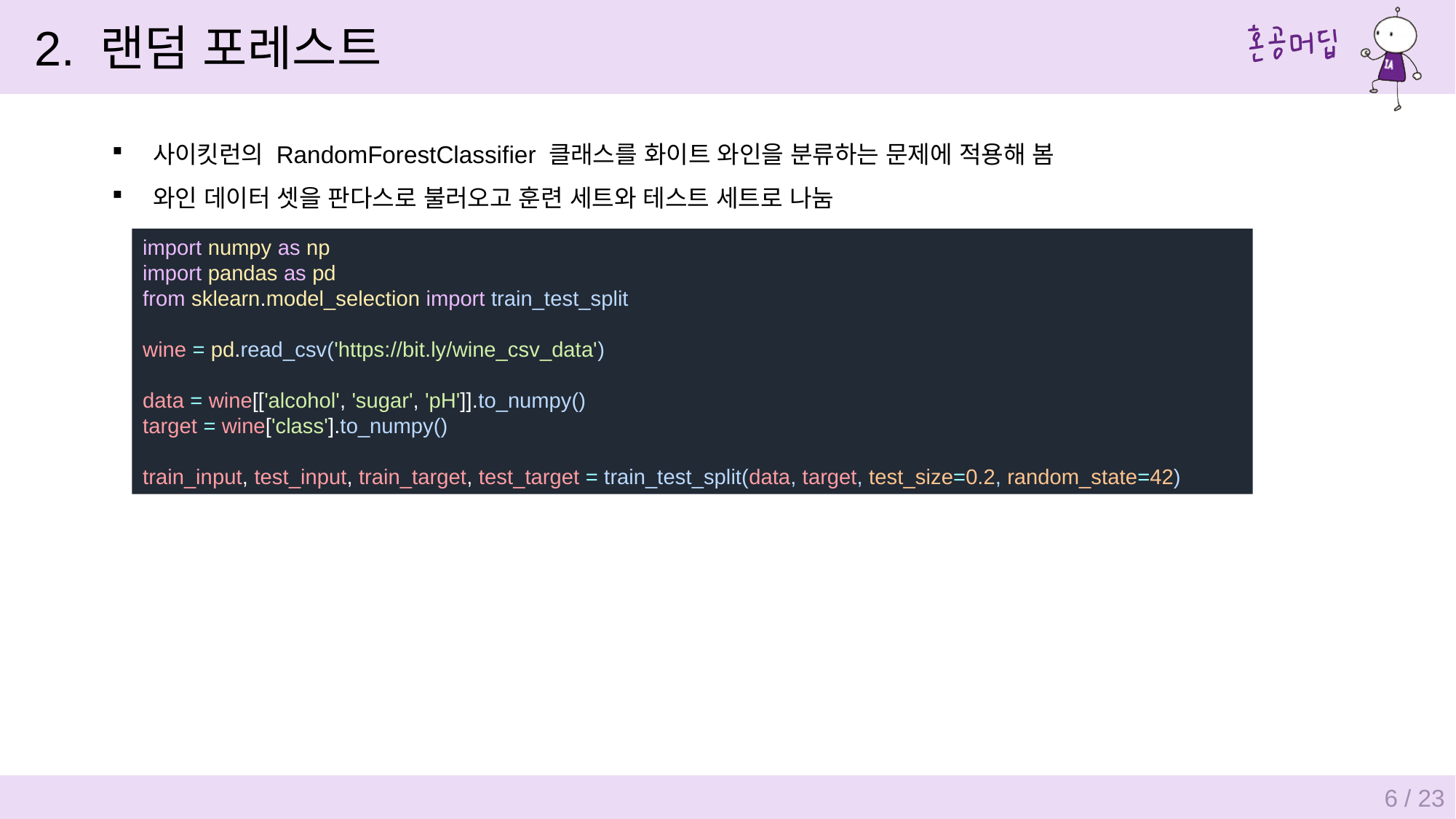

2. 랜덤 포레스트
사이킷런의 RandomForestClassifier 클래스를 화이트 와인을 분류하는 문제에 적용해 봄
와인 데이터 셋을 판다스로 불러오고 훈련 세트와 테스트 세트로 나눔
import numpy as np
import pandas as pd
from sklearn.model_selection import train_test_split

wine = pd.read_csv('https://bit.ly/wine_csv_data')
data = wine[['alcohol', 'sugar', 'pH']].to_numpy()
target = wine['class'].to_numpy()
train_input, test_input, train_target, test_target = train_test_split(data, target, test_size=0.2, random_state=42)
6 / 23